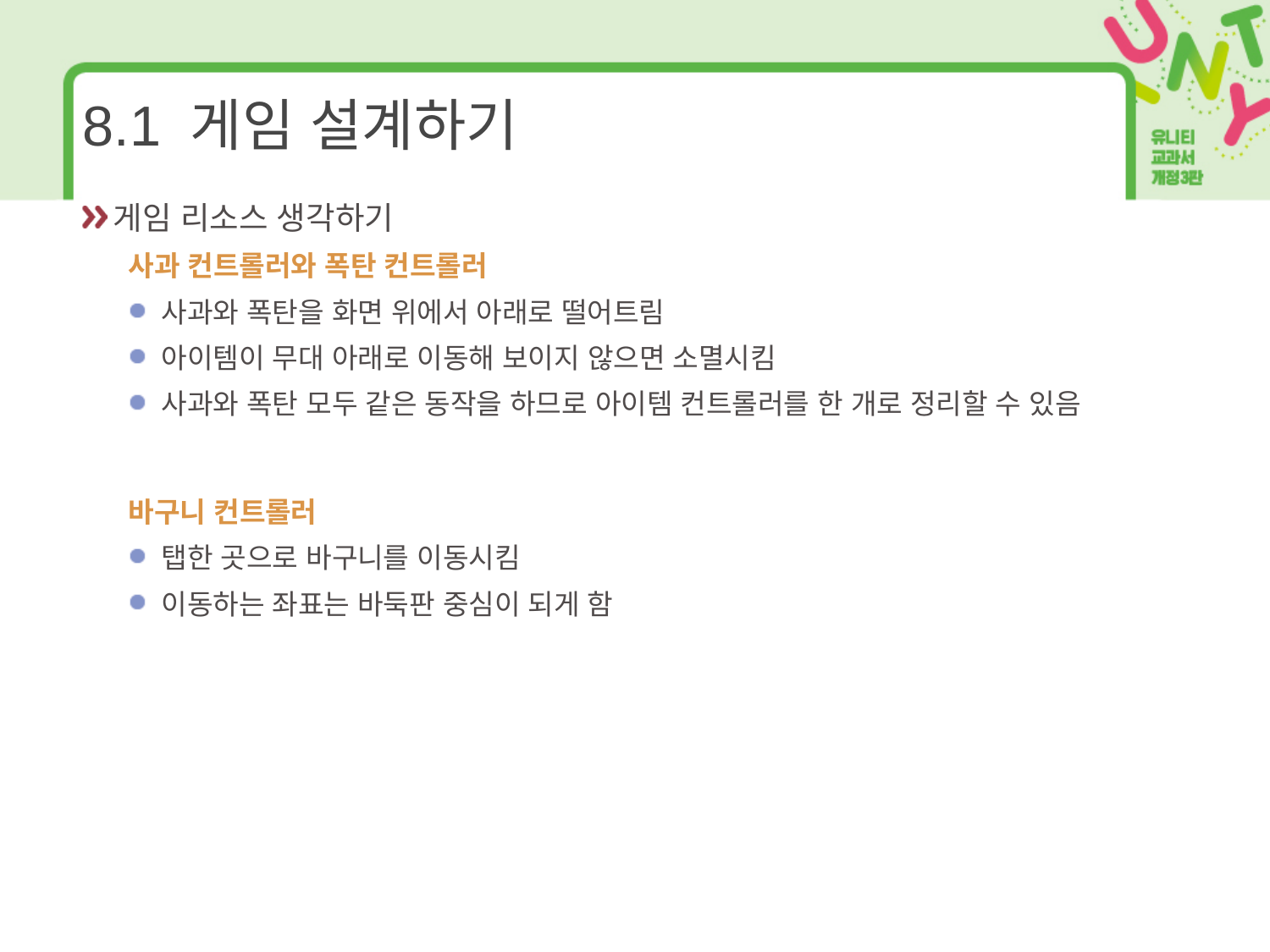

# 8.1 게임 설계하기
게임 리소스 생각하기
사과 컨트롤러와 폭탄 컨트롤러
사과와 폭탄을 화면 위에서 아래로 떨어트림
아이템이 무대 아래로 이동해 보이지 않으면 소멸시킴
사과와 폭탄 모두 같은 동작을 하므로 아이템 컨트롤러를 한 개로 정리할 수 있음

바구니 컨트롤러
탭한 곳으로 바구니를 이동시킴
이동하는 좌표는 바둑판 중심이 되게 함